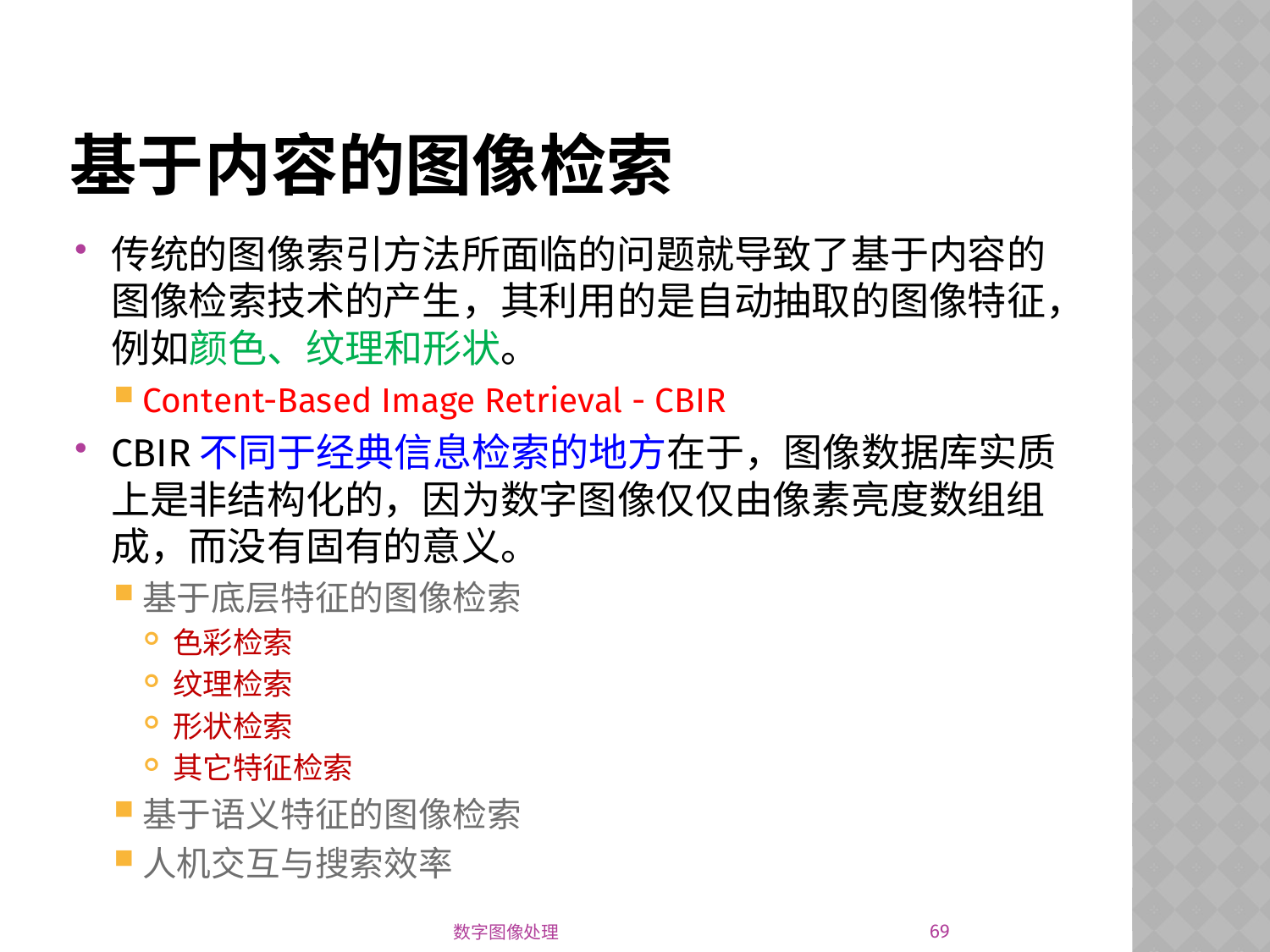

# 基于内容的图像检索
传统的图像索引方法所面临的问题就导致了基于内容的图像检索技术的产生，其利用的是自动抽取的图像特征，例如颜色、纹理和形状。
Content-Based Image Retrieval - CBIR
CBIR不同于经典信息检索的地方在于，图像数据库实质上是非结构化的，因为数字图像仅仅由像素亮度数组组成，而没有固有的意义。
基于底层特征的图像检索
色彩检索
纹理检索
形状检索
其它特征检索
基于语义特征的图像检索
人机交互与搜索效率
69
数字图像处理